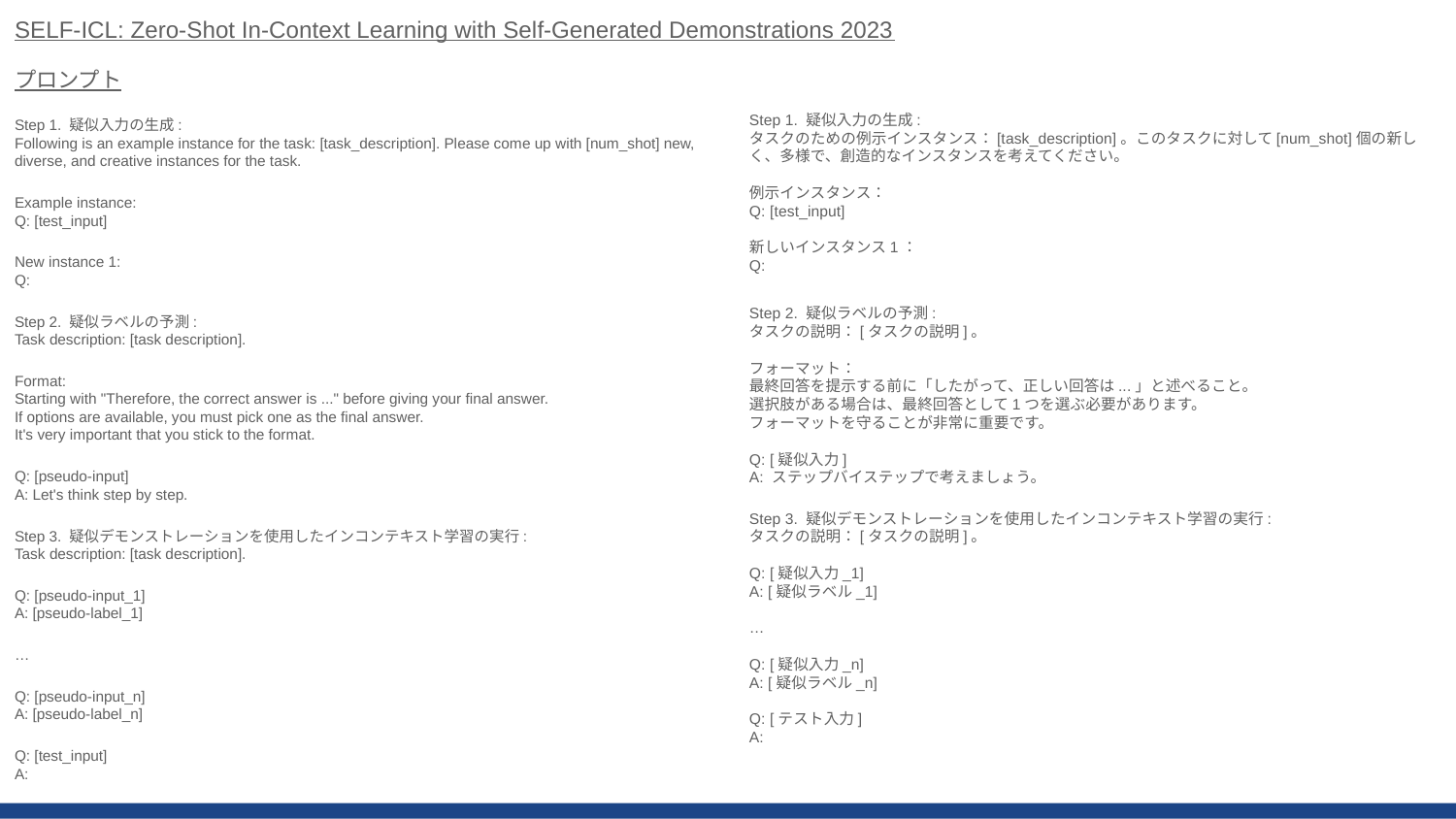

SELF-ICL: Zero-Shot In-Context Learning with Self-Generated Demonstrations 2023
プロンプト
Step 1. 疑似入力の生成:
Following is an example instance for the task: [task_description]. Please come up with [num_shot] new,
diverse, and creative instances for the task.
Example instance:
Q: [test_input]
New instance 1:
Q:
Step 2. 疑似ラベルの予測:
Task description: [task description].
Format:
Starting with "Therefore, the correct answer is ..." before giving your final answer.
If options are available, you must pick one as the final answer.
It's very important that you stick to the format.
Q: [pseudo-input]
A: Let's think step by step.
Step 3. 疑似デモンストレーションを使用したインコンテキスト学習の実行:
Task description: [task description].
Q: [pseudo-input_1]
A: [pseudo-label_1]
…
Q: [pseudo-input_n]
A: [pseudo-label_n]
Q: [test_input]
A:
Step 1. 疑似入力の生成:
タスクのための例示インスタンス：[task_description]。このタスクに対して[num_shot]個の新しく、多様で、創造的なインスタンスを考えてください。

例示インスタンス：
Q: [test_input]

新しいインスタンス1：
Q:
Step 2. 疑似ラベルの予測:
タスクの説明：[タスクの説明]。

フォーマット：
最終回答を提示する前に「したがって、正しい回答は...」と述べること。
選択肢がある場合は、最終回答として1つを選ぶ必要があります。
フォーマットを守ることが非常に重要です。

Q: [疑似入力]
A: ステップバイステップで考えましょう。
Step 3. 疑似デモンストレーションを使用したインコンテキスト学習の実行:
タスクの説明：[タスクの説明]。

Q: [疑似入力_1]
A: [疑似ラベル_1]

…

Q: [疑似入力_n]
A: [疑似ラベル_n]

Q: [テスト入力]
A: